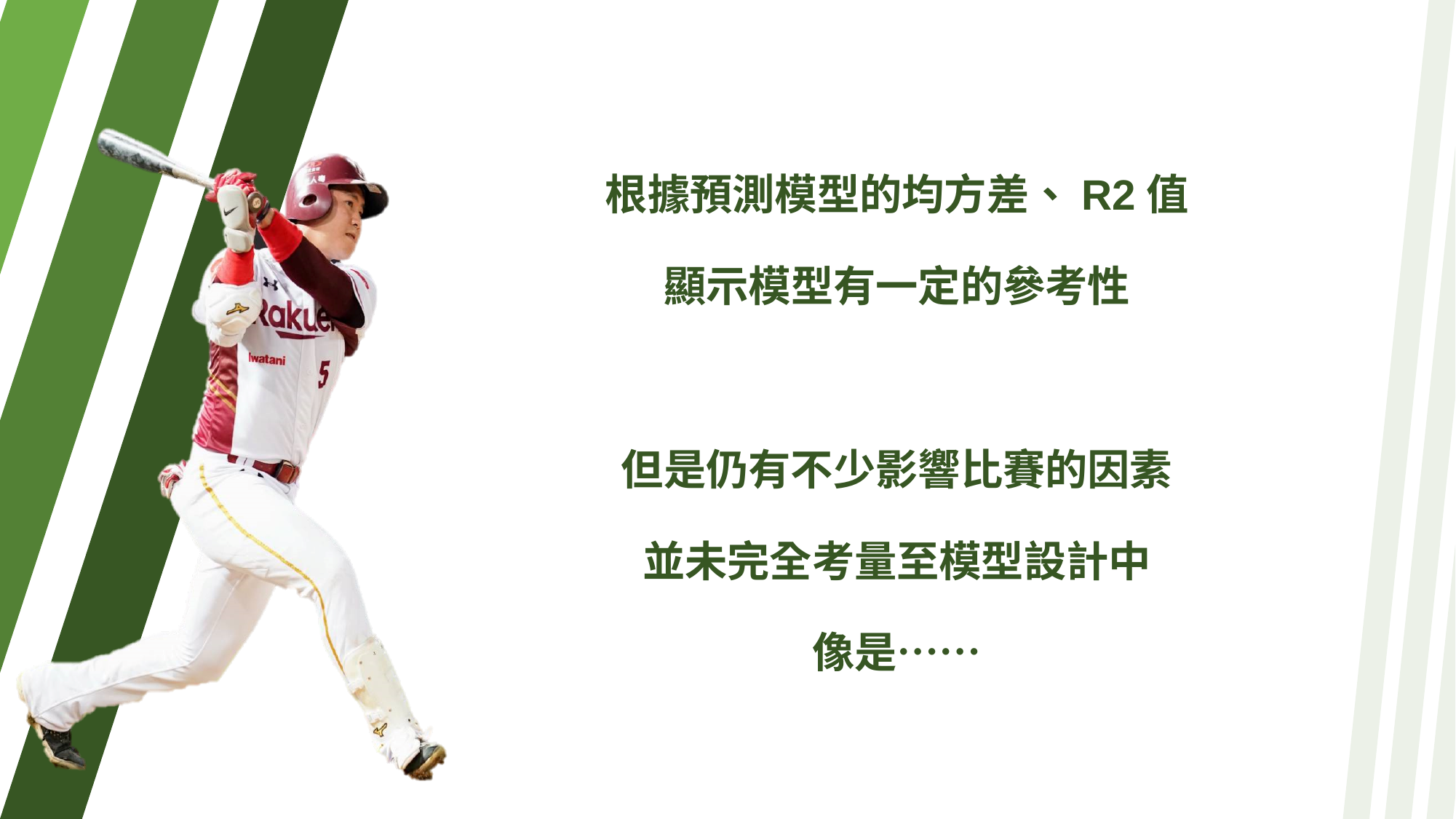

根據預測模型的均方差、R2值
顯示模型有一定的參考性

但是仍有不少影響比賽的因素
並未完全考量至模型設計中
像是……